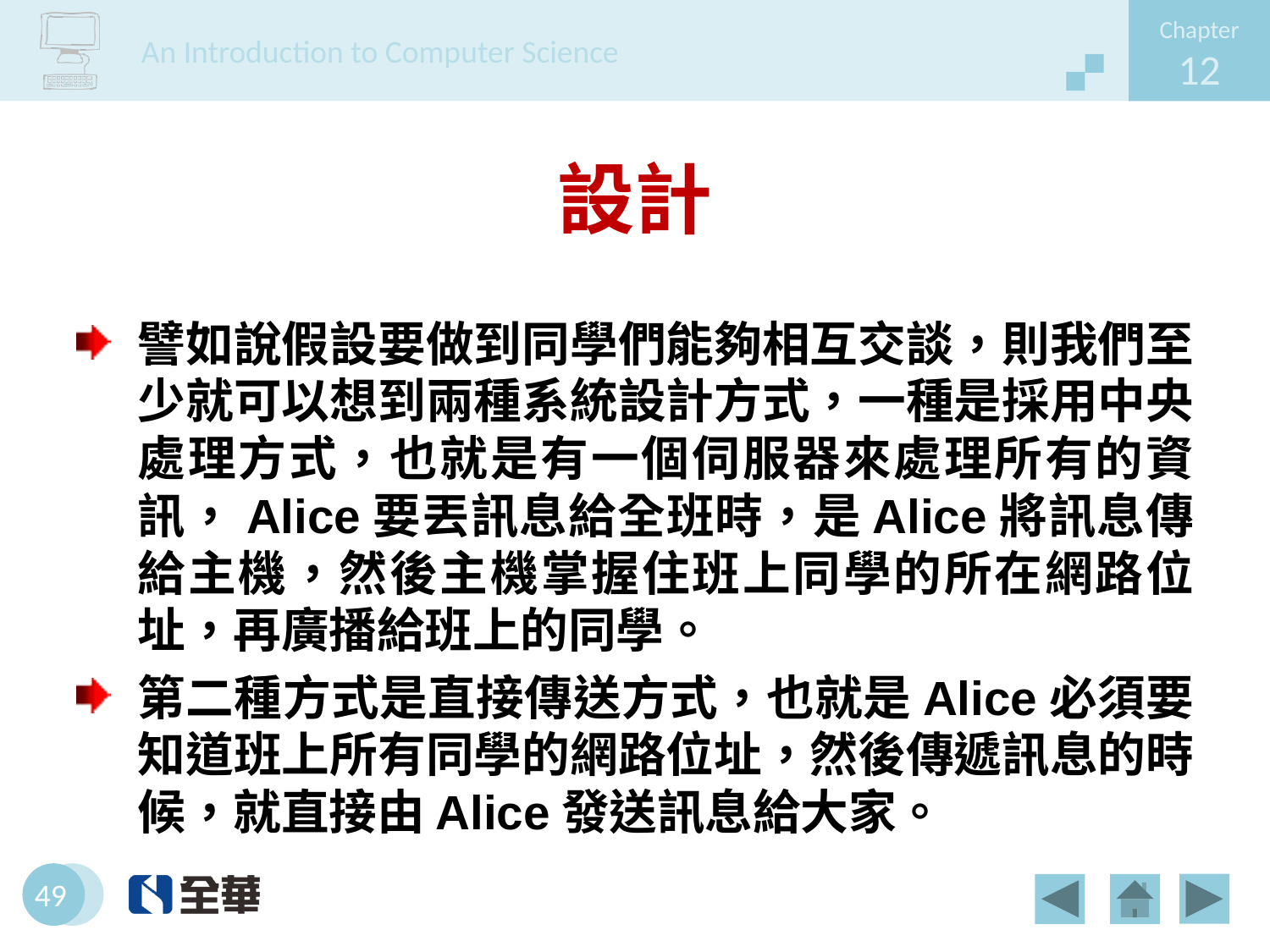

# 設計
譬如說假設要做到同學們能夠相互交談，則我們至少就可以想到兩種系統設計方式，一種是採用中央處理方式，也就是有一個伺服器來處理所有的資訊，Alice要丟訊息給全班時，是Alice將訊息傳給主機，然後主機掌握住班上同學的所在網路位址，再廣播給班上的同學。
第二種方式是直接傳送方式，也就是Alice必須要知道班上所有同學的網路位址，然後傳遞訊息的時候，就直接由Alice發送訊息給大家。